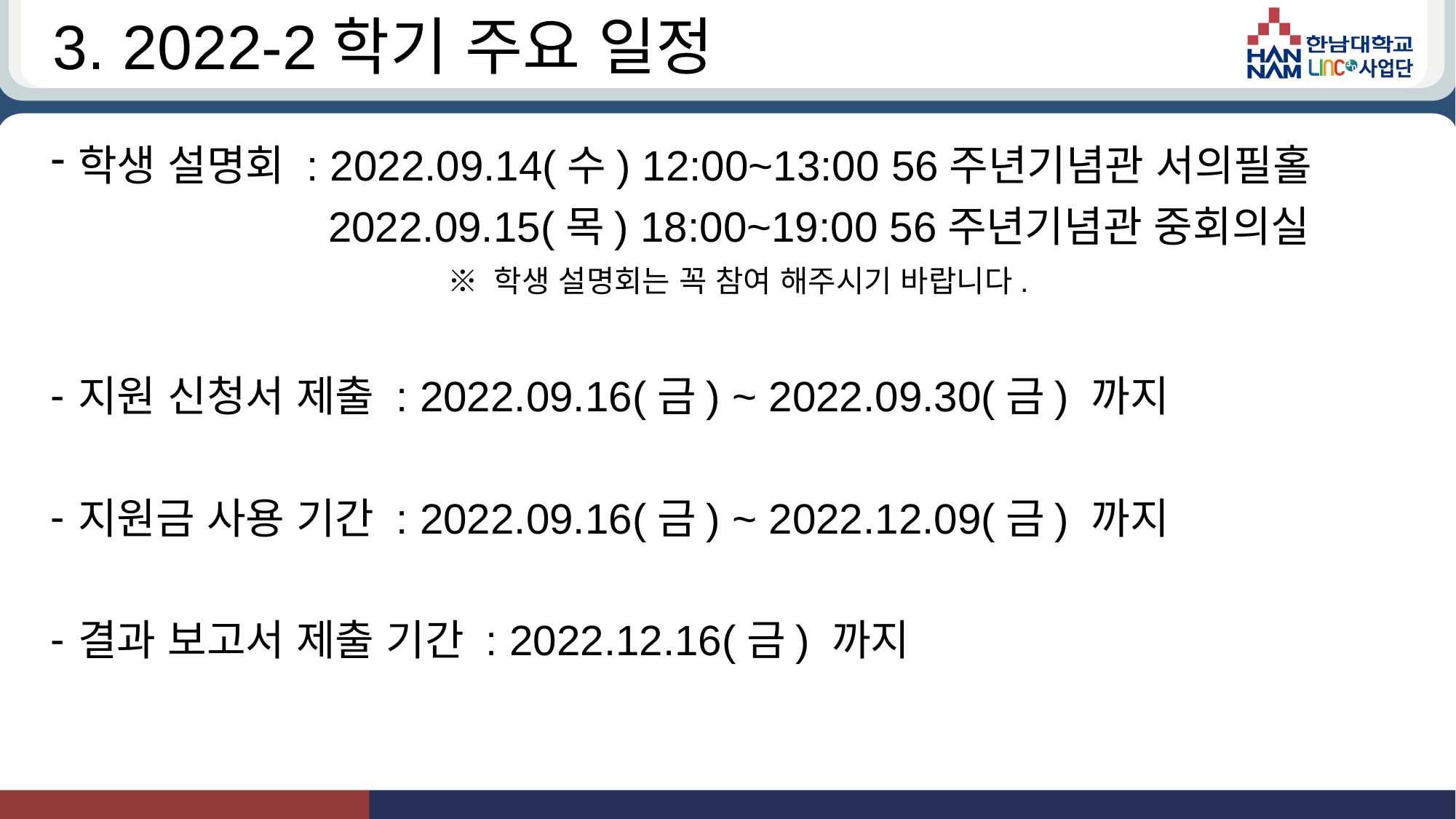

# 3. 2022-2학기 주요 일정
학생 설명회 : 2022.09.14(수) 12:00~13:00 56주년기념관 서의필홀
		     2022.09.15(목) 18:00~19:00 56주년기념관 중회의실
※ 학생 설명회는 꼭 참여 해주시기 바랍니다.

지원 신청서 제출 : 2022.09.16(금) ~ 2022.09.30(금) 까지

지원금 사용 기간 : 2022.09.16(금) ~ 2022.12.09(금) 까지

결과 보고서 제출 기간 : 2022.12.16(금) 까지